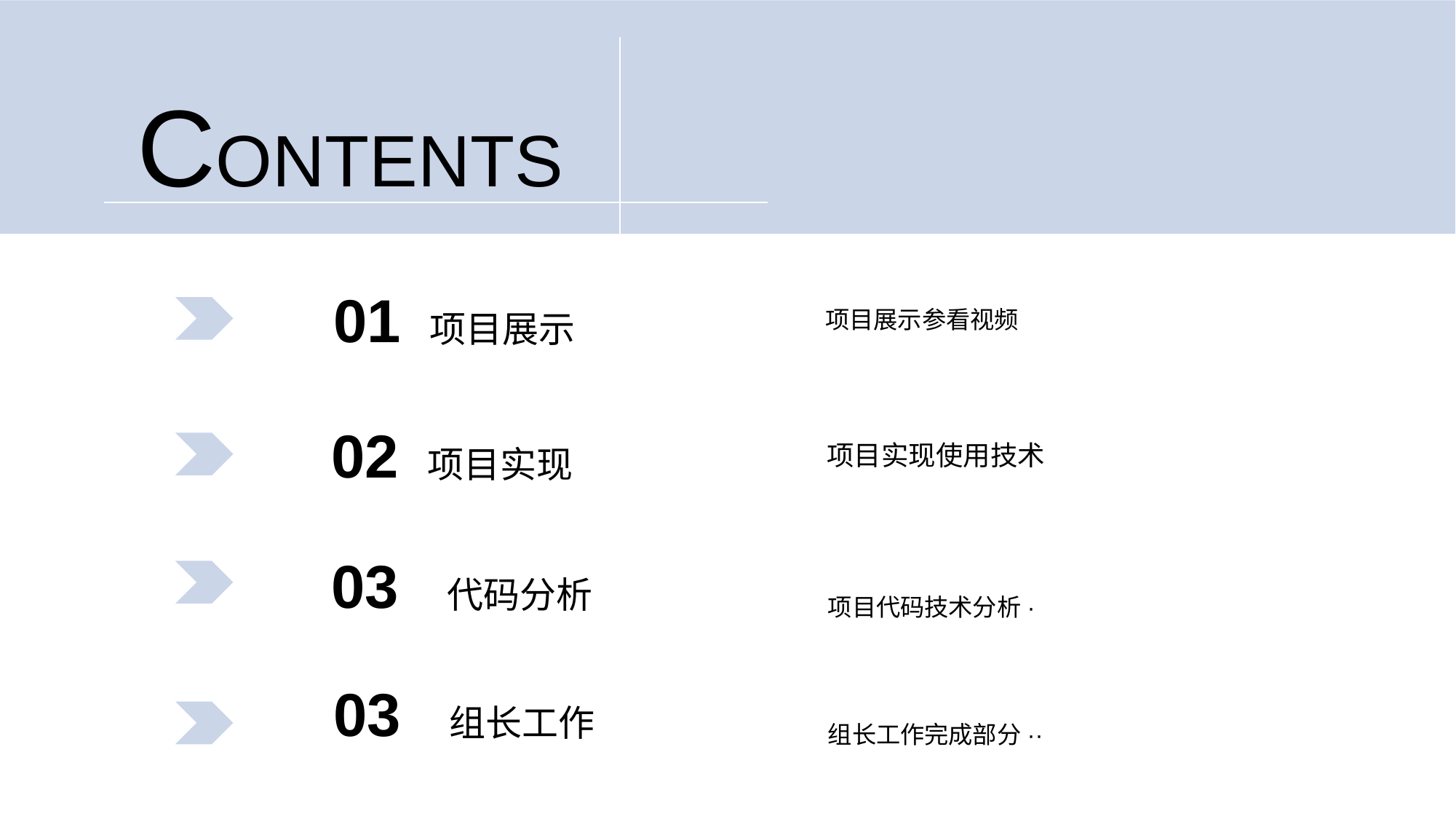

CONTENTS
01  项目展示

	 项目展示参看视频
02  项目实现

	 项目实现使用技术
03  代码分析

	项目代码技术分析·
03  组长工作

	组长工作完成部分··